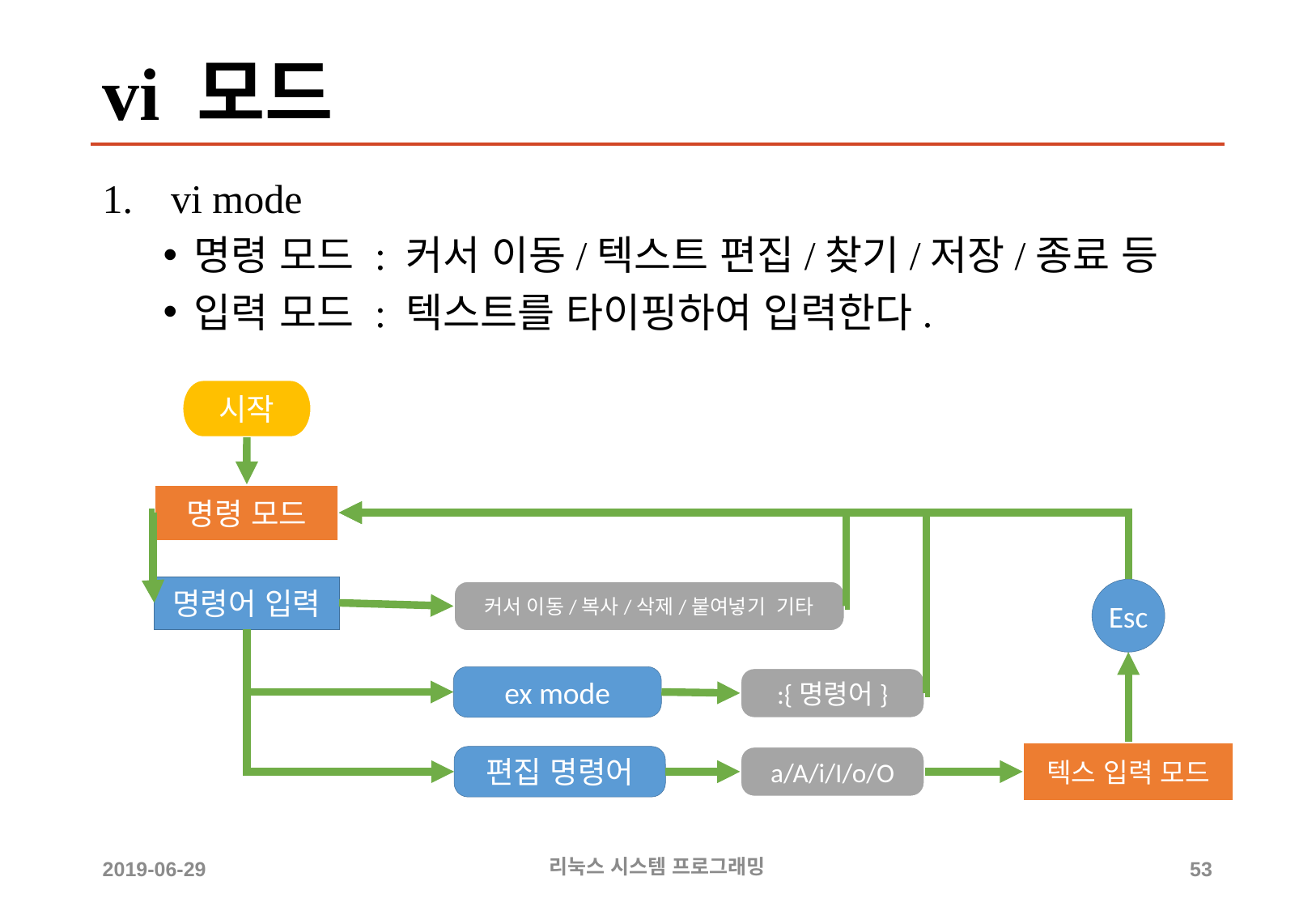

# vi 모드
vi mode
명령 모드 : 커서 이동/텍스트 편집/찾기/저장/종료 등
입력 모드 : 텍스트를 타이핑하여 입력한다.
시작
명령 모드
명령어 입력
Esc
커서 이동/복사/삭제/붙여넣기  기타
ex mode
:{명령어}
텍스 입력 모드
편집 명령어
a/A/i/I/o/O
2019-06-29
리눅스 시스템 프로그래밍
53